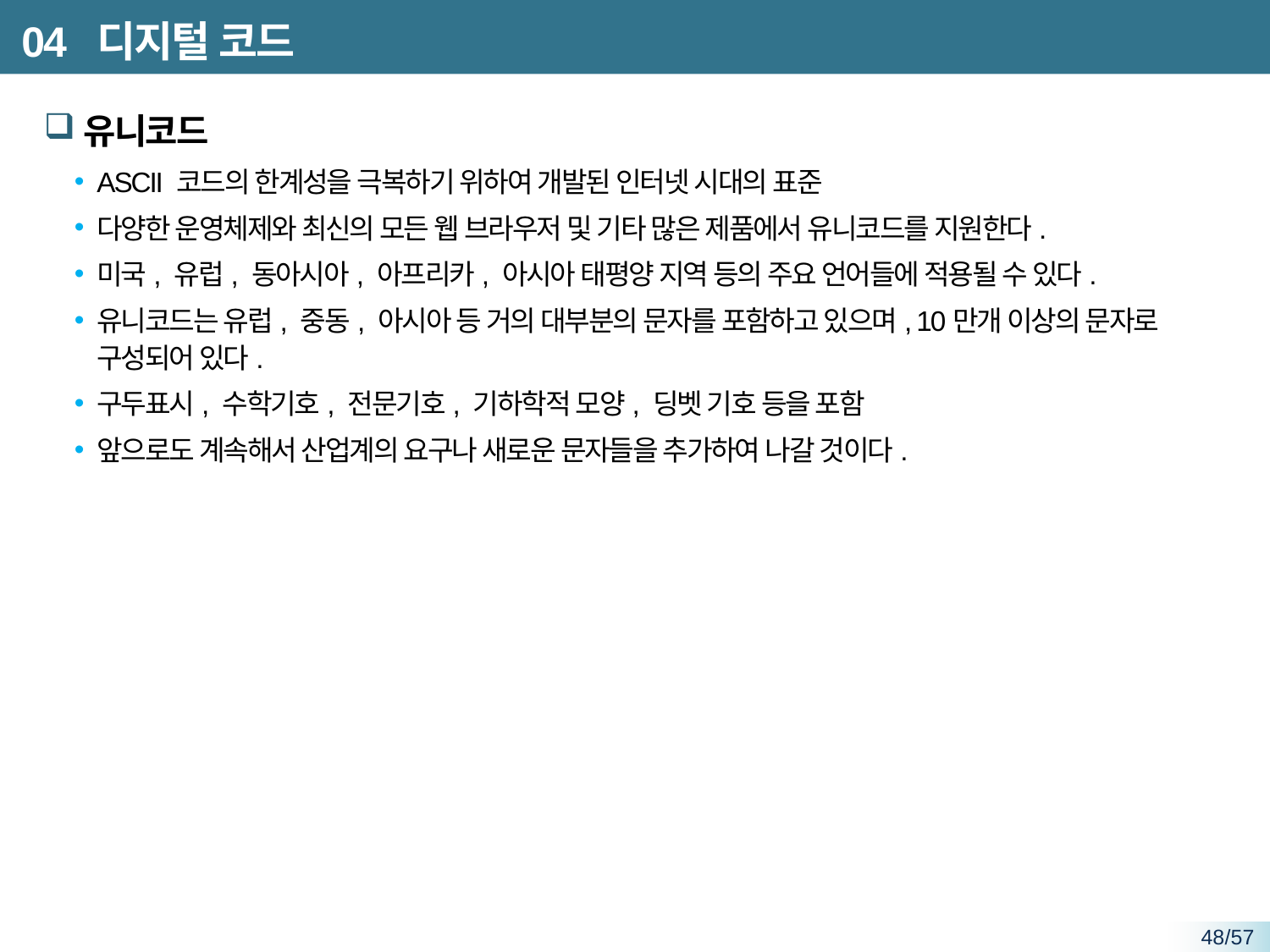

# 04  디지털 코드
유니코드
ASCII 코드의 한계성을 극복하기 위하여 개발된 인터넷 시대의 표준
다양한 운영체제와 최신의 모든 웹 브라우저 및 기타 많은 제품에서 유니코드를 지원한다.
미국, 유럽, 동아시아, 아프리카, 아시아 태평양 지역 등의 주요 언어들에 적용될 수 있다.
유니코드는 유럽, 중동, 아시아 등 거의 대부분의 문자를 포함하고 있으며, 10만개 이상의 문자로 구성되어 있다.
구두표시, 수학기호, 전문기호, 기하학적 모양, 딩벳 기호 등을 포함
앞으로도 계속해서 산업계의 요구나 새로운 문자들을 추가하여 나갈 것이다.